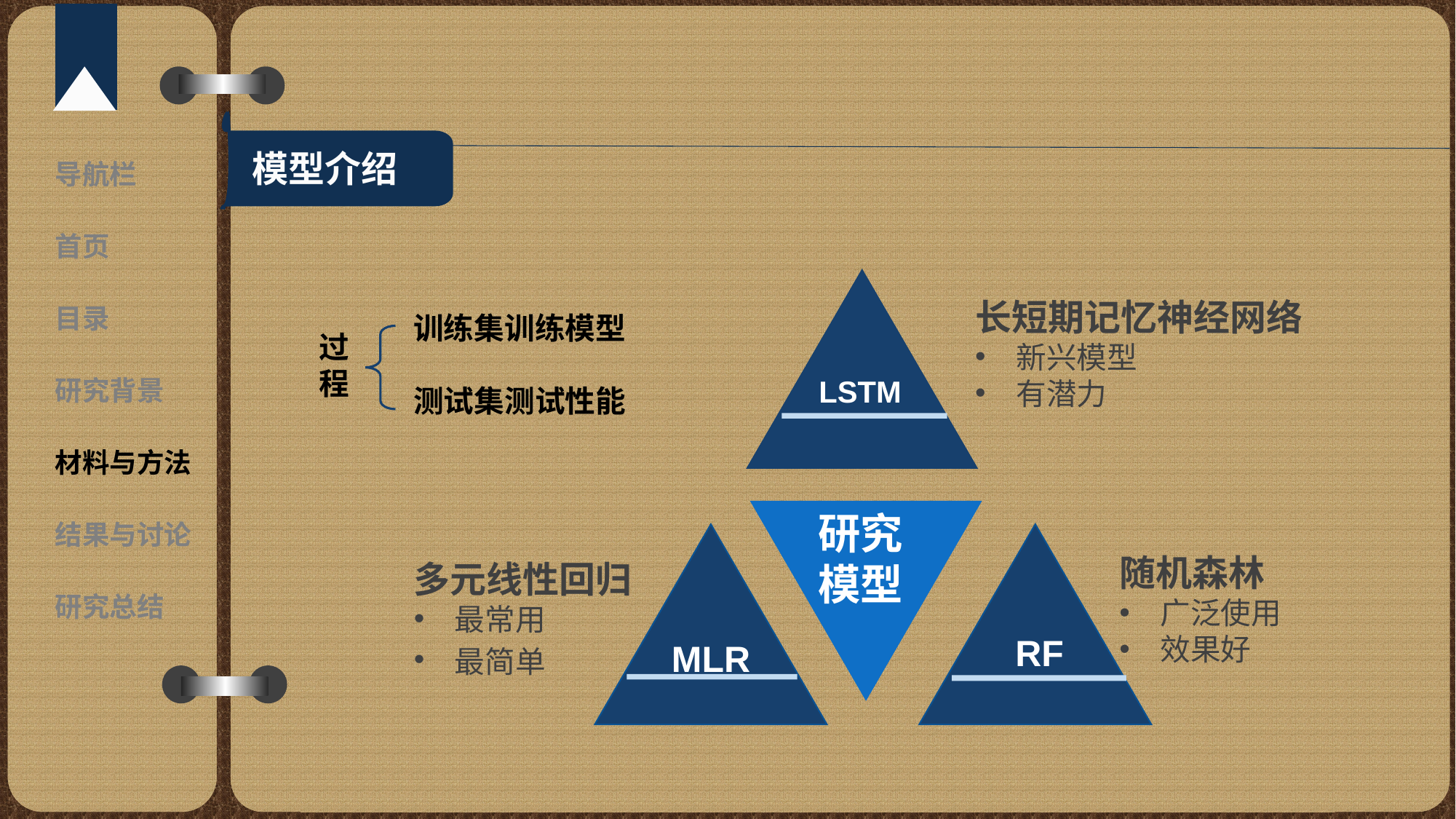

模型介绍
导航栏
首页

长短期记忆神经网络
新兴模型
有潜力
目录
训练集训练模型

测试集测试性能
过程

LSTM
研究背景

材料与方法

研究
模型
结果与讨论

MLR

随机森林
广泛使用
效果好

多元线性回归
最常用
最简单

研究总结
RF